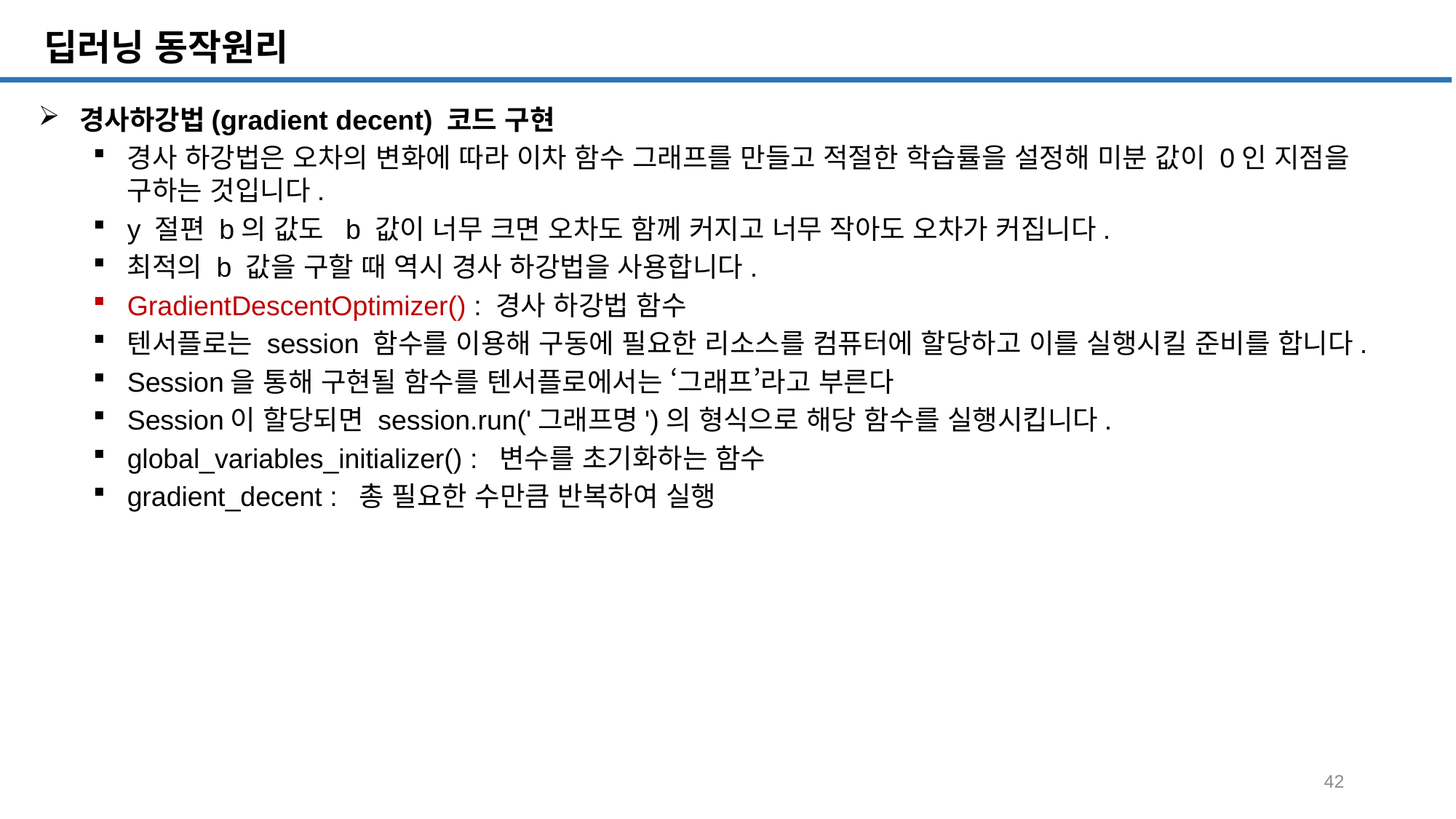

SQL 튜닝 개요
# 딥러닝 동작원리

경사하강법(gradient decent) 코드 구현
경사 하강법은 오차의 변화에 따라 이차 함수 그래프를 만들고 적절한 학습률을 설정해 미분 값이 0인 지점을 구하는 것입니다.
y 절편 b의 값도  b 값이 너무 크면 오차도 함께 커지고 너무 작아도 오차가 커집니다.
최적의 b 값을 구할 때 역시 경사 하강법을 사용합니다.
GradientDescentOptimizer() : 경사 하강법 함수
텐서플로는 session 함수를 이용해 구동에 필요한 리소스를 컴퓨터에 할당하고 이를 실행시킬 준비를 합니다.
Session을 통해 구현될 함수를 텐서플로에서는 ‘그래프’라고 부른다
Session이 할당되면 session.run('그래프명')의 형식으로 해당 함수를 실행시킵니다.
global_variables_initializer() :  변수를 초기화하는 함수
gradient_decent :  총 필요한 수만큼 반복하여 실행
42